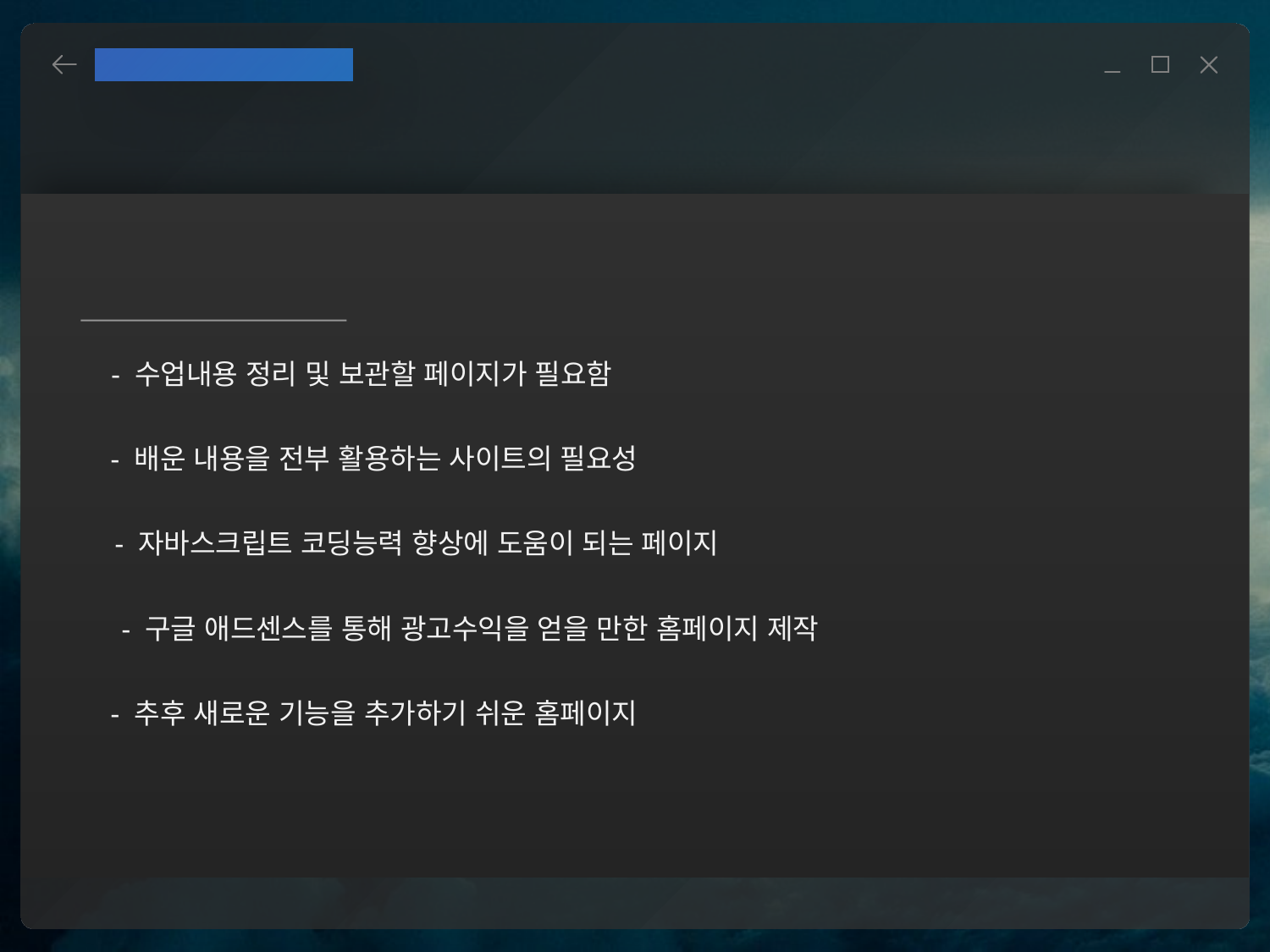

WINDOWS 1900
기획의도

Html Css Javascript
- 수업내용 정리 및 보관할 페이지가 필요함
- 배운 내용을 전부 활용하는 사이트의 필요성
- 자바스크립트 코딩능력 향상에 도움이 되는 페이지
- 구글 애드센스를 통해 광고수익을 얻을 만한 홈페이지 제작
- 추후 새로운 기능을 추가하기 쉬운 홈페이지